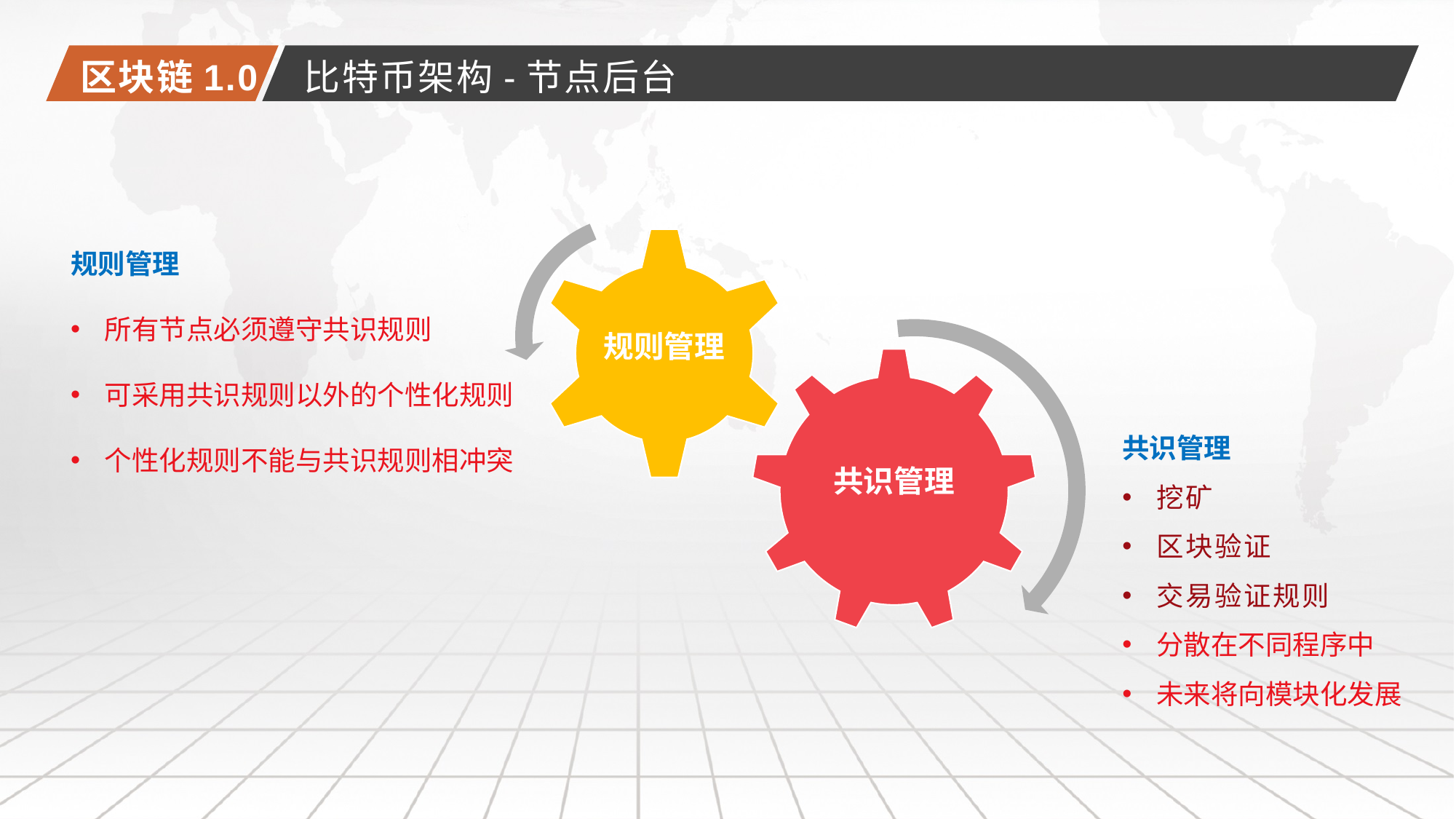

区块链1.0
比特币架构-节点后台

规则管理
所有节点必须遵守共识规则
可采用共识规则以外的个性化规则
个性化规则不能与共识规则相冲突
规则管理

共识管理
共识管理
挖矿
区块验证
交易验证规则
分散在不同程序中
未来将向模块化发展